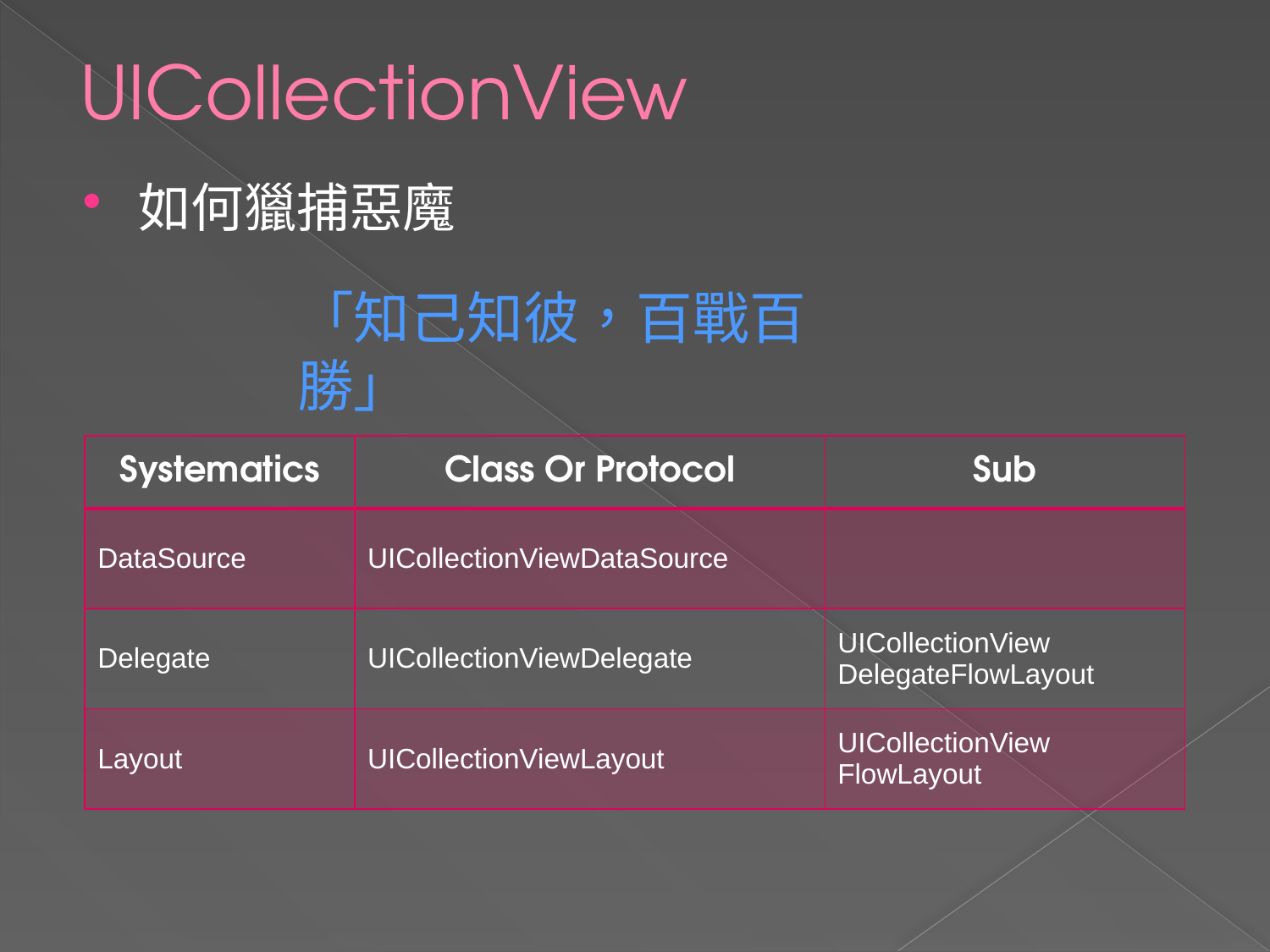

# UICollectionView
如何獵捕惡魔
「知己知彼，百戰百勝」
| Systematics | Class Or Protocol | Sub |
| --- | --- | --- |
| DataSource | UICollectionViewDataSource |  |
| Delegate | UICollectionViewDelegate | UICollectionView DelegateFlowLayout |
| Layout | UICollectionViewLayout | UICollectionView FlowLayout |